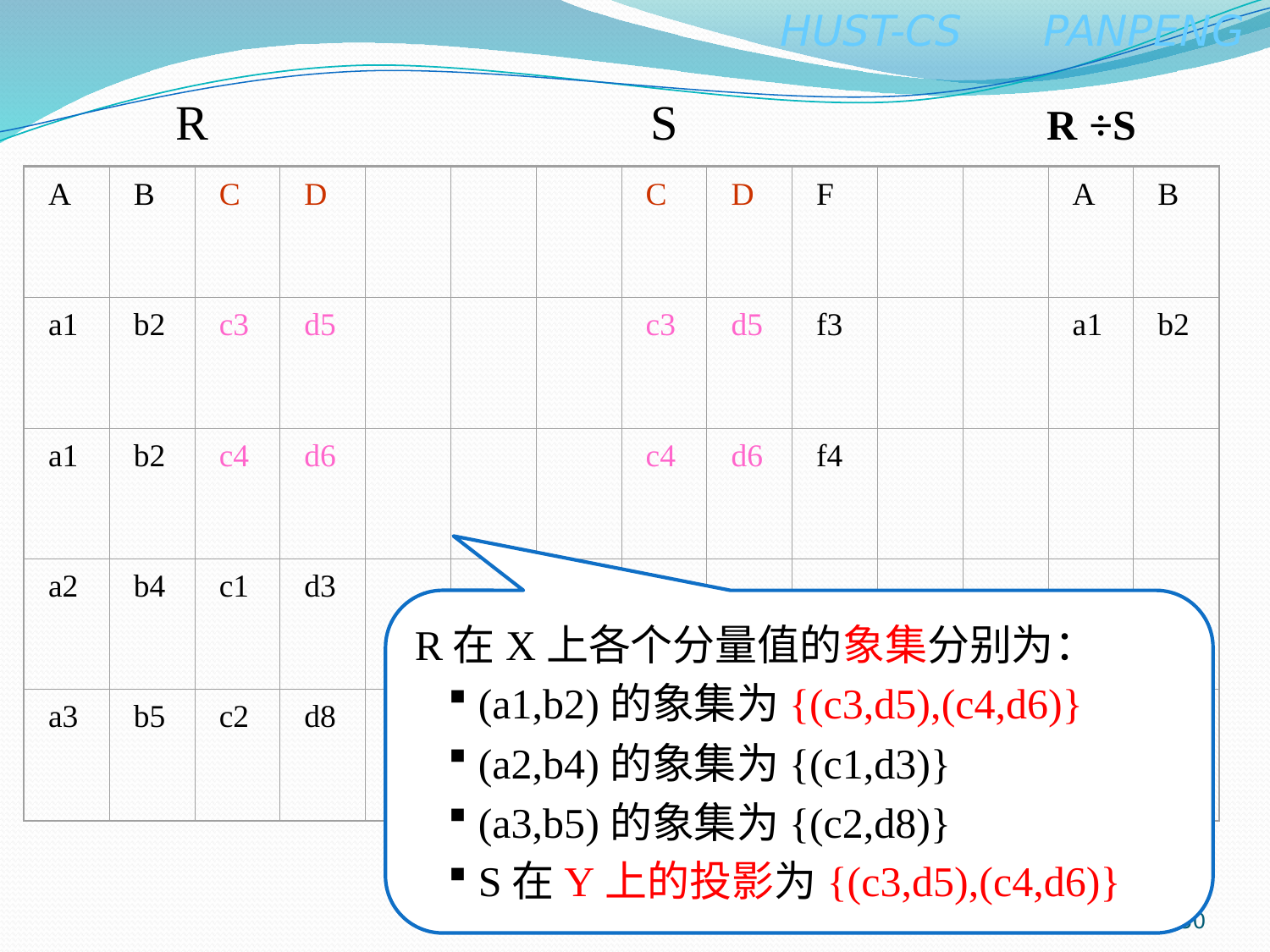

R                                    S                              R ÷S

A

B

C

D

C

D

F

A

B

a1

b2

c3

d5

c3

d5

f3

a1

b2

a1

b2

c4

d6

c4

d6

f4

a2

b4

c1

d3

a3

b5

c2

d8

R在X上各个分量值的象集分别为：
(a1,b2)的象集为{(c3,d5),(c4,d6)}
(a2,b4)的象集为{(c1,d3)}
(a3,b5)的象集为{(c2,d8)}
S在Y上的投影为{(c3,d5),(c4,d6)}
50